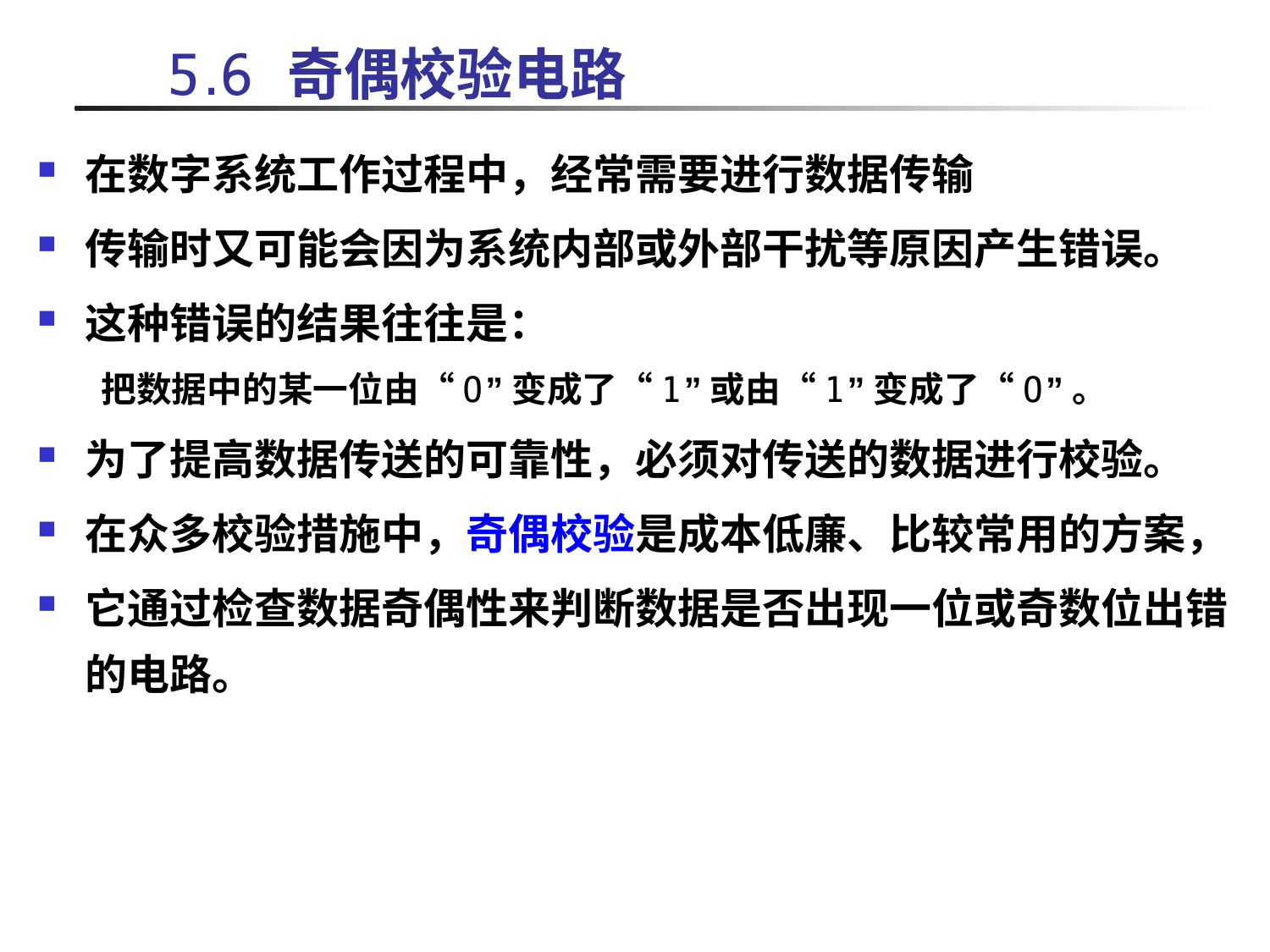

# 5.6 奇偶校验电路
在数字系统工作过程中，经常需要进行数据传输
传输时又可能会因为系统内部或外部干扰等原因产生错误。
这种错误的结果往往是：
把数据中的某一位由“0”变成了“1”或由“1”变成了“0”。
为了提高数据传送的可靠性，必须对传送的数据进行校验。
在众多校验措施中，奇偶校验是成本低廉、比较常用的方案，
它通过检查数据奇偶性来判断数据是否出现一位或奇数位出错的电路。